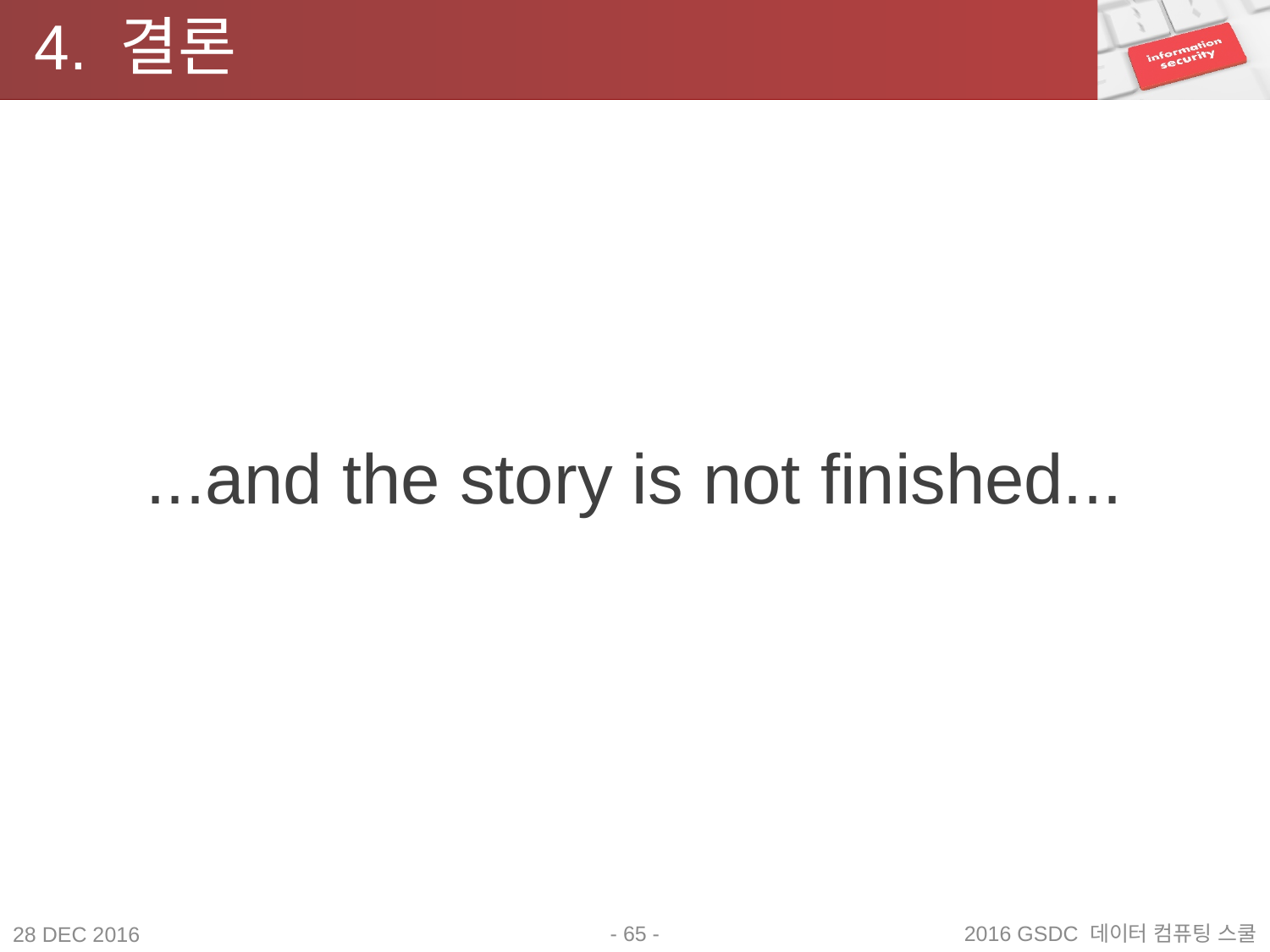

# 4. 결론
...and the story is not finished...
65
2016 GSDC 데이터 컴퓨팅 스쿨
28 DEC 2016